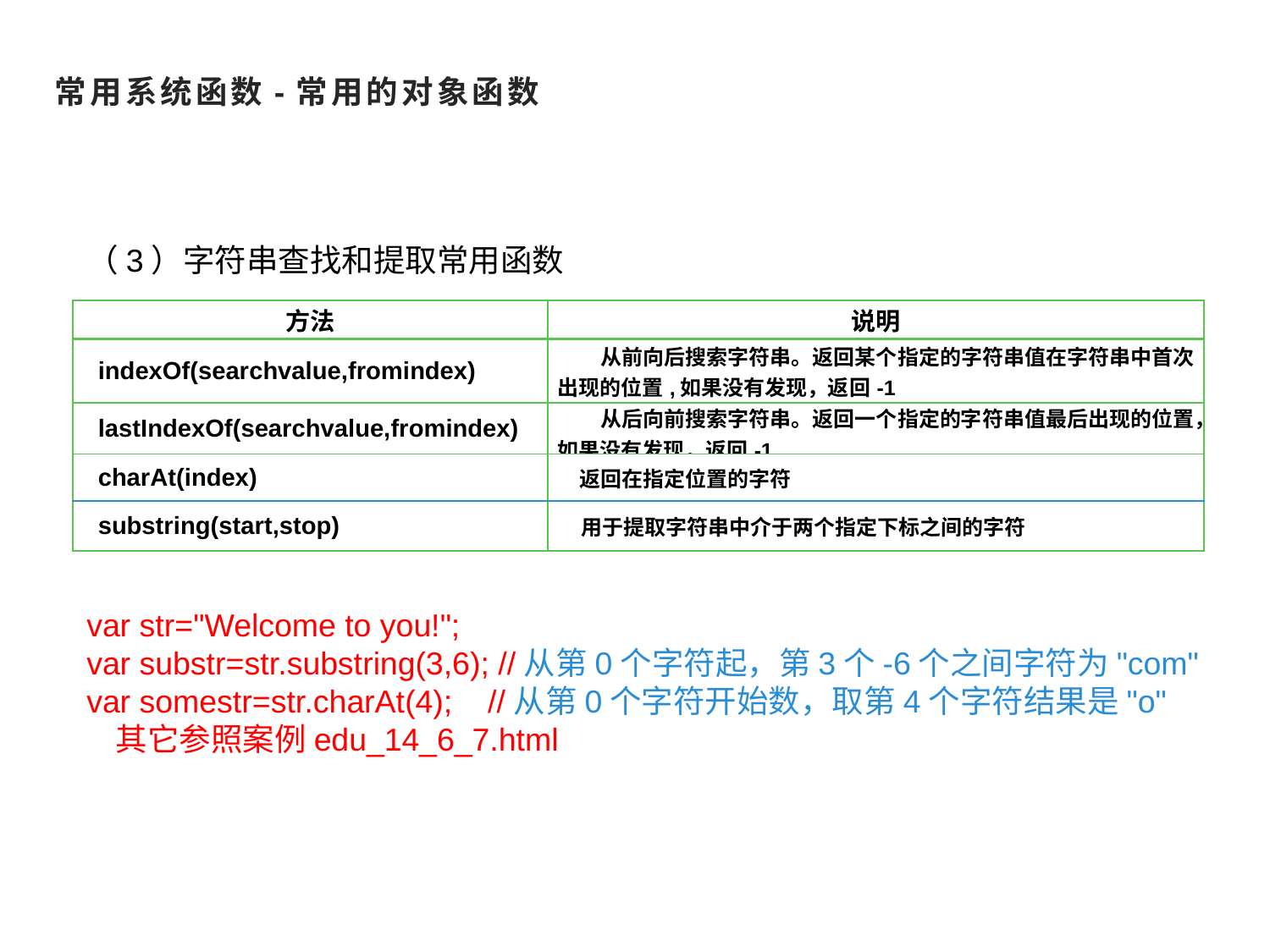

常用系统函数-常用的对象函数
（3）字符串查找和提取常用函数
| 方法 | 说明 |
| --- | --- |
| indexOf(searchvalue,fromindex) | 从前向后搜索字符串。返回某个指定的字符串值在字符串中首次出现的位置,如果没有发现，返回-1 |
| lastIndexOf(searchvalue,fromindex) | 从后向前搜索字符串。返回一个指定的字符串值最后出现的位置，如果没有发现，返回-1 |
| charAt(index) | 返回在指定位置的字符 |
| substring(start,stop) | 用于提取字符串中介于两个指定下标之间的字符 |
var str="Welcome to you!";
var substr=str.substring(3,6); //从第0个字符起，第3个-6个之间字符为"com"
var somestr=str.charAt(4);    //从第0个字符开始数，取第4个字符结果是"o"
   其它参照案例edu_14_6_7.html